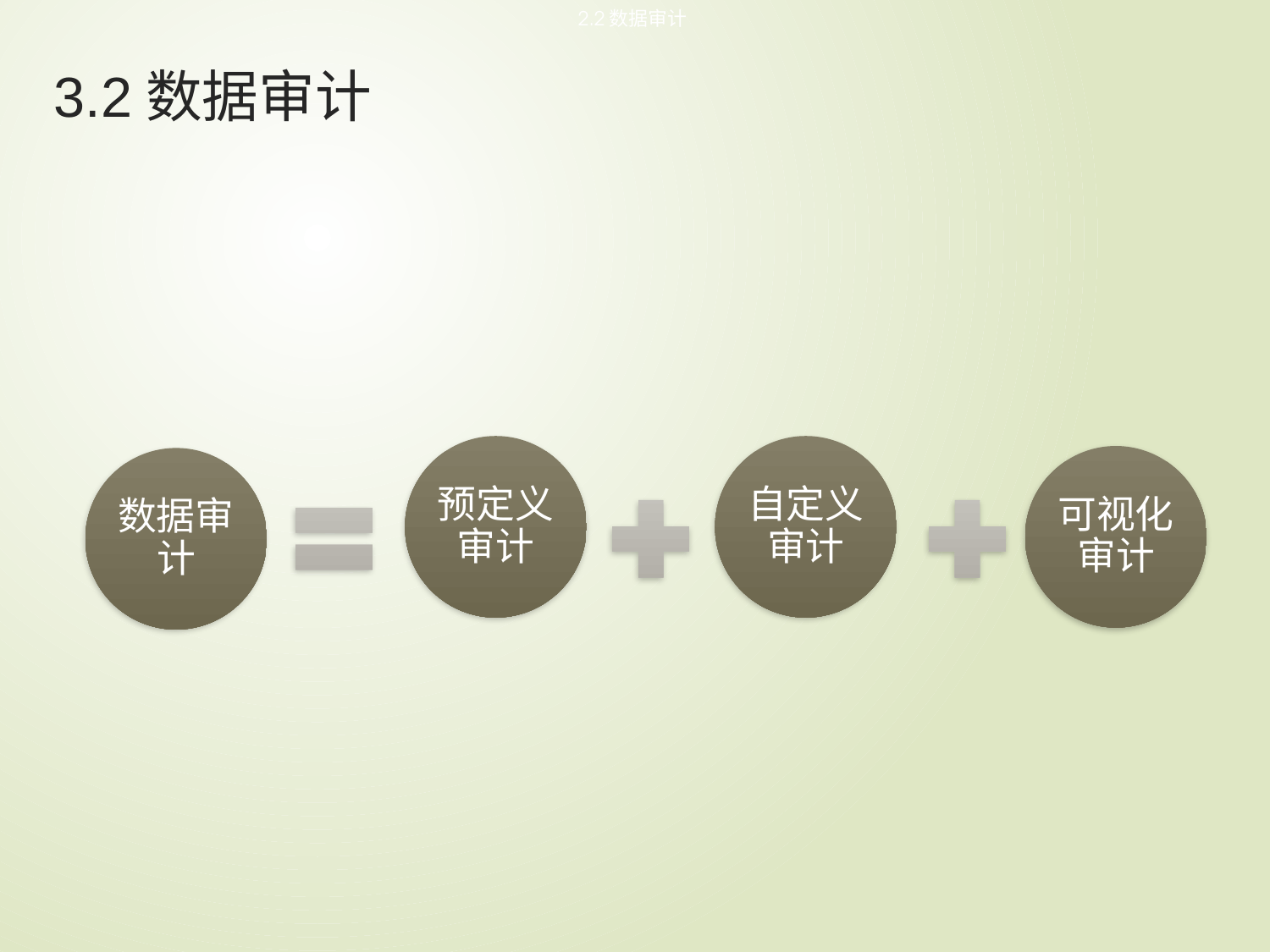

2.2数据审计
# 3.2数据审计
预定义审计

自定义审计

可视化审计

数据审计